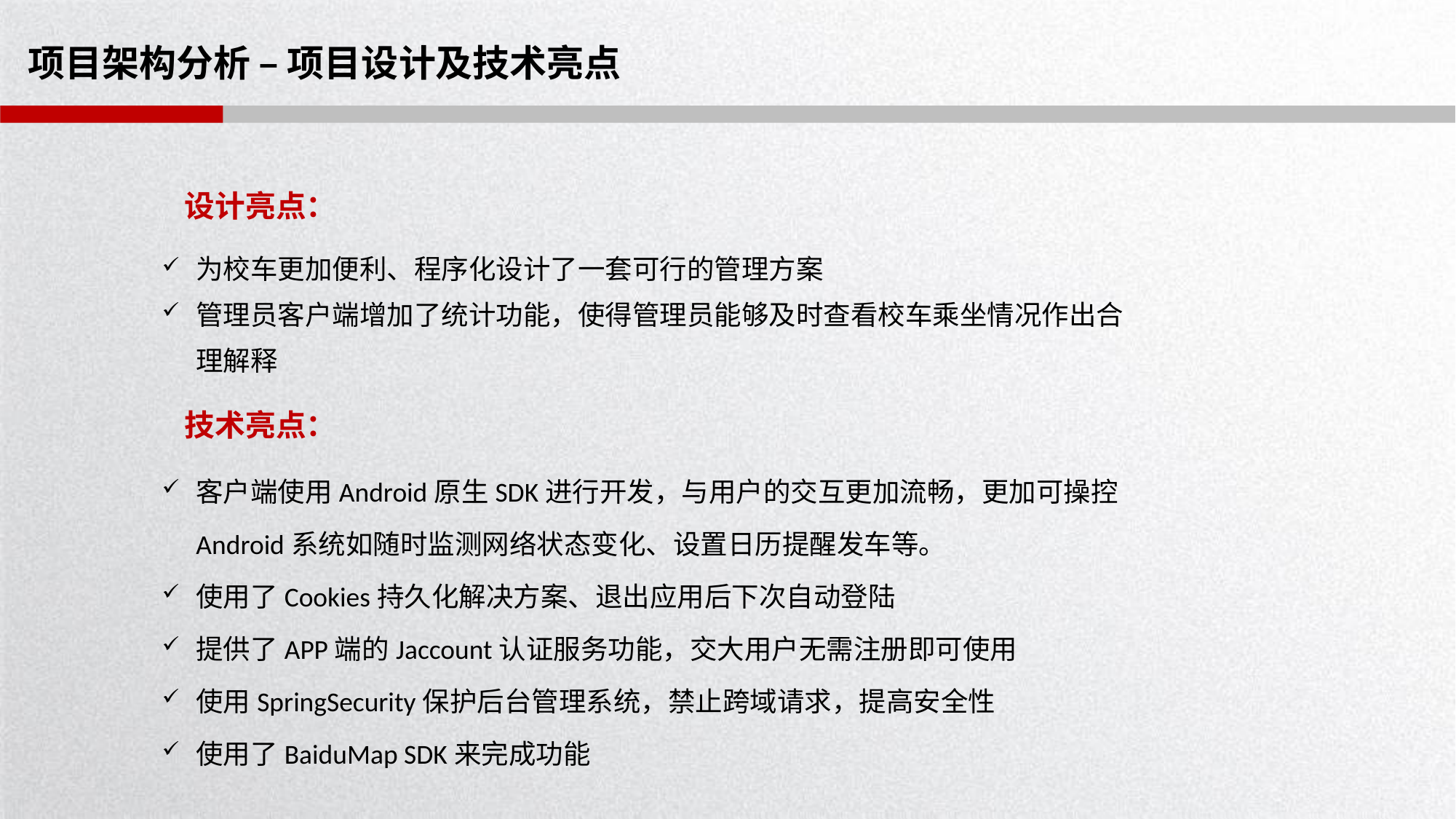

# 项目架构分析 – 项目设计及技术亮点
设计亮点：

为校车更加便利、程序化设计了一套可行的管理方案
管理员客户端增加了统计功能，使得管理员能够及时查看校车乘坐情况作出合理解释

客户端使用Android原生SDK进行开发，与用户的交互更加流畅，更加可操控Android系统如随时监测网络状态变化、设置日历提醒发车等。
使用了Cookies持久化解决方案、退出应用后下次自动登陆
提供了APP端的Jaccount认证服务功能，交大用户无需注册即可使用
使用SpringSecurity保护后台管理系统，禁止跨域请求，提高安全性
使用了BaiduMap SDK来完成功能
技术亮点：